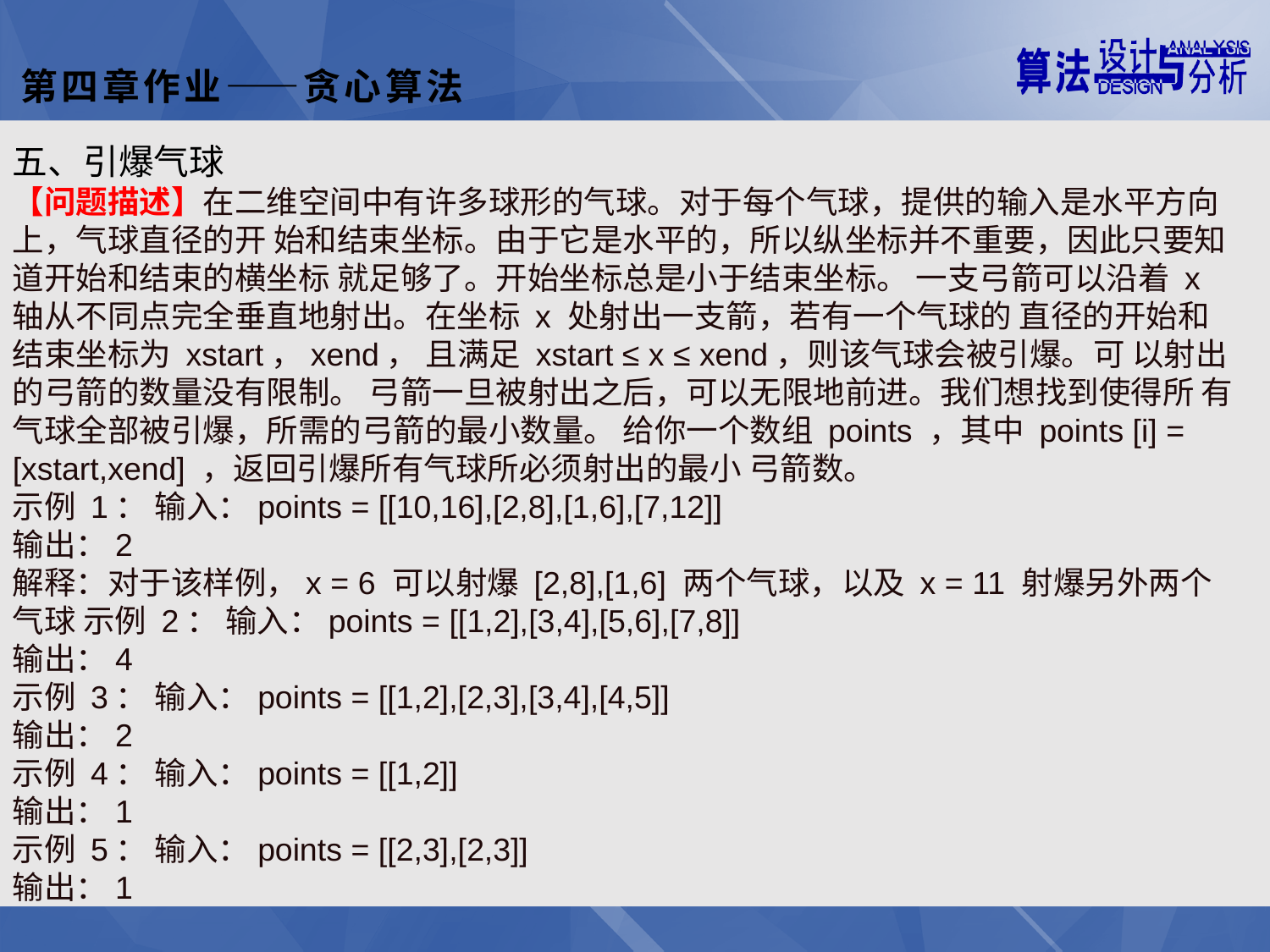

第四章作业——贪心算法
五、引爆⽓球
【问题描述】在⼆维空间中有许多球形的⽓球。对于每个⽓球，提供的输⼊是⽔平⽅向上，⽓球直径的开 始和结束坐标。由于它是⽔平的，所以纵坐标并不重要，因此只要知道开始和结束的横坐标 就⾜够了。开始坐标总是⼩于结束坐标。 ⼀⽀⼸箭可以沿着 x 轴从不同点完全垂直地射出。在坐标 x 处射出⼀⽀箭，若有⼀个⽓球的 直径的开始和结束坐标为 xstart，xend， 且满⾜ xstart ≤ x ≤ xend，则该⽓球会被引爆。可 以射出的⼸箭的数量没有限制。 ⼸箭⼀旦被射出之后，可以⽆限地前进。我们想找到使得所 有⽓球全部被引爆，所需的⼸箭的最⼩数量。 给你⼀个数组 points ，其中 points [i] = [xstart,xend] ，返回引爆所有⽓球所必须射出的最⼩ ⼸箭数。
⽰例 1： 输⼊：points = [[10,16],[2,8],[1,6],[7,12]]
输出：2
解释：对于该样例，x = 6 可以射爆 [2,8],[1,6] 两个⽓球，以及 x = 11 射爆另外两个⽓球 ⽰例 2： 输⼊：points = [[1,2],[3,4],[5,6],[7,8]]
输出：4
⽰例 3： 输⼊：points = [[1,2],[2,3],[3,4],[4,5]]
输出：2
⽰例 4： 输⼊：points = [[1,2]]
输出：1
⽰例 5： 输⼊：points = [[2,3],[2,3]]
输出：1